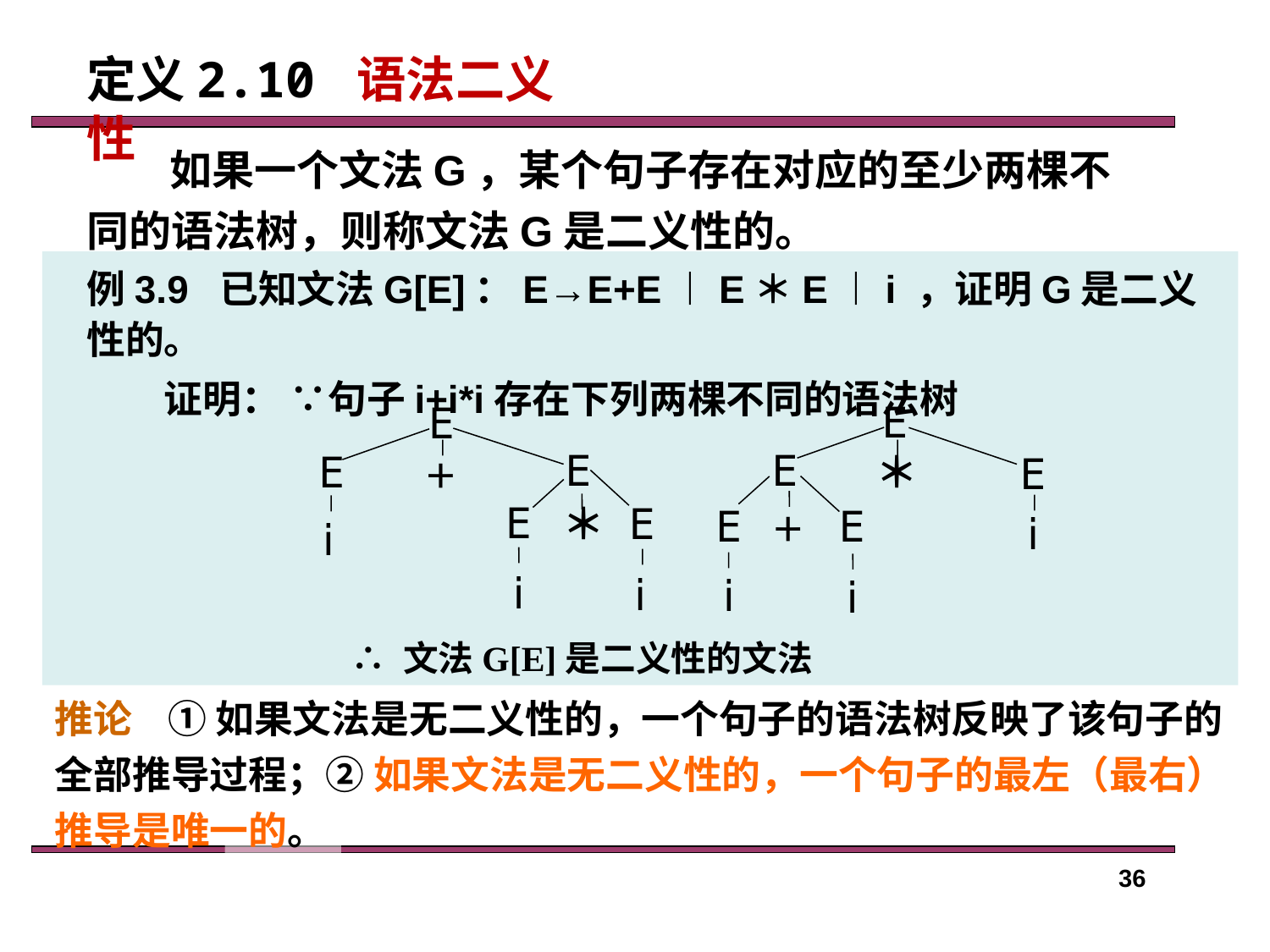

定义2.10 语法二义性
如果一个文法G，某个句子存在对应的至少两棵不同的语法树，则称文法G是二义性的。

例3.9  已知文法G[E]：E→E+E︱E＊E︱i ，证明G是二义性的。
　　证明： ∵句子i+i*i存在下列两棵不同的语法树

E
E

E
E
E
＊

+
E

E
E

＊

E

E
+

i
i

i
i
i
i
∴ 文法G[E]是二义性的文法
推论    ① 如果文法是无二义性的，一个句子的语法树反映了该句子的全部推导过程；② 如果文法是无二义性的，一个句子的最左（最右）推导是唯一的。

36